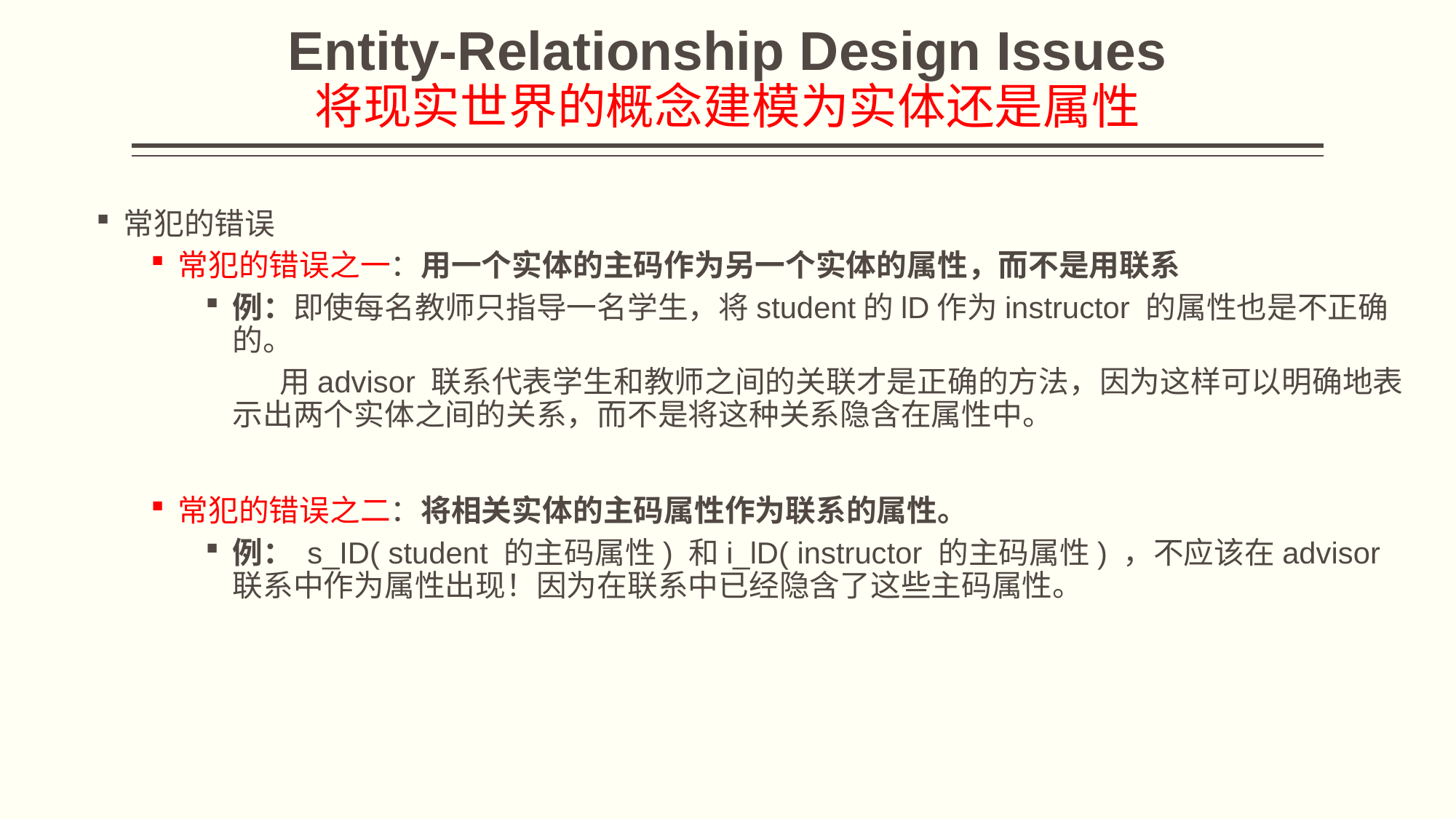

# Entity-Relationship Design Issues 将现实世界的概念建模为实体还是属性
常犯的错误
常犯的错误之一：用一个实体的主码作为另一个实体的属性，而不是用联系
例：即使每名教师只指导一名学生，将student的lD作为instructor 的属性也是不正确的。
          用advisor 联系代表学生和教师之间的关联才是正确的方法，因为这样可以明确地表示出两个实体之间的关系，而不是将这种关系隐含在属性中。

常犯的错误之二：将相关实体的主码属性作为联系的属性。
例： s_ID( student 的主码属性) 和i_lD( instructor 的主码属性) ，不应该在advisor 联系中作为属性出现！因为在联系中已经隐含了这些主码属性。